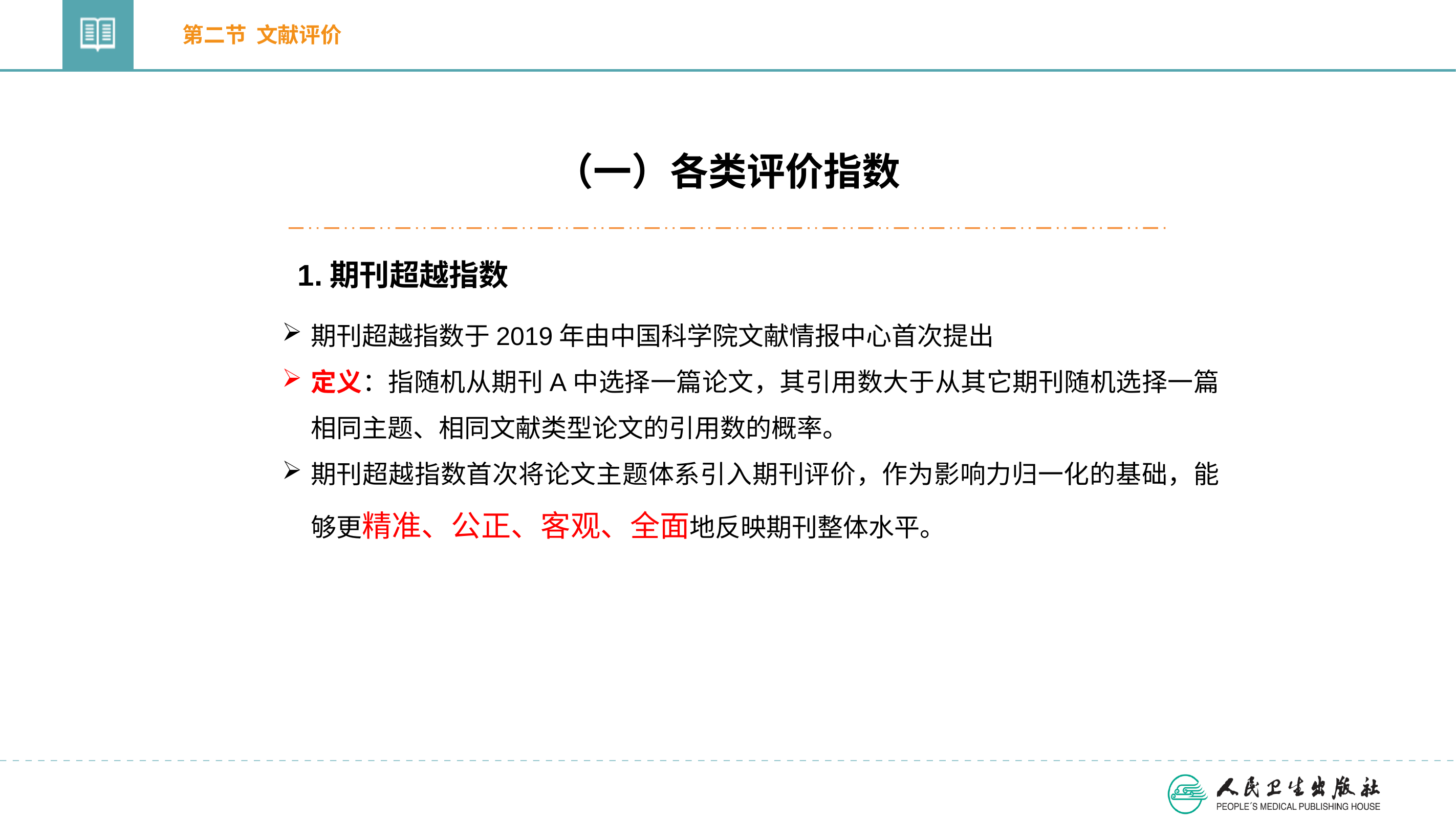

第二节  文献评价
（一）各类评价指数

1.期刊超越指数
期刊超越指数于2019年由中国科学院文献情报中心首次提出
定义：指随机从期刊A中选择一篇论文，其引用数大于从其它期刊随机选择一篇相同主题、相同文献类型论文的引用数的概率。
期刊超越指数首次将论文主题体系引入期刊评价，作为影响力归一化的基础，能够更精准、公正、客观、全面地反映期刊整体水平。